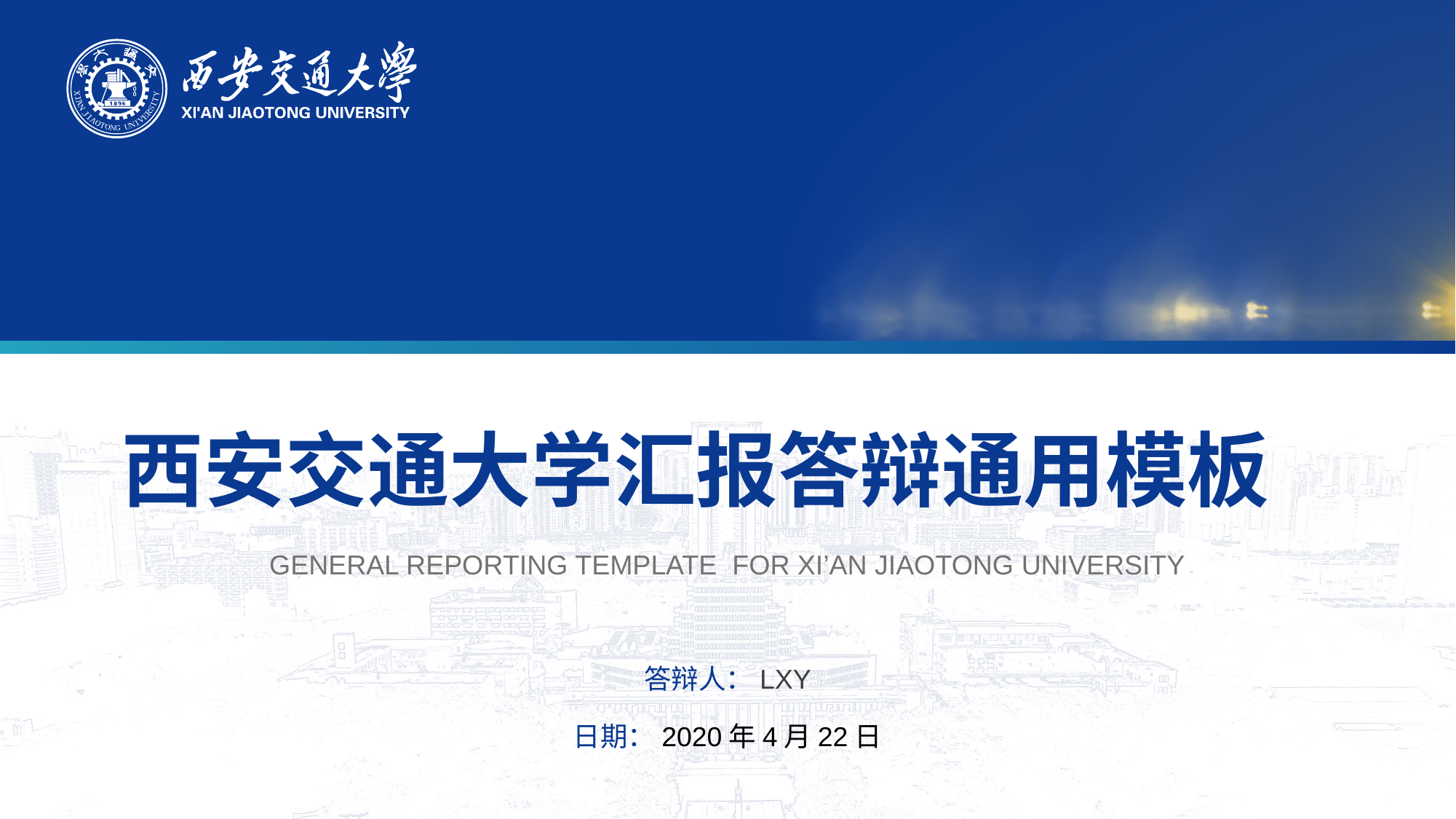

# 西安交通大学 汇报答辩通用模板
GENERAL REPORTING TEMPLATE  FOR XI’AN JIAOTONG UNIVERSITY
答辩人：LXY
日期：2020年4月22日